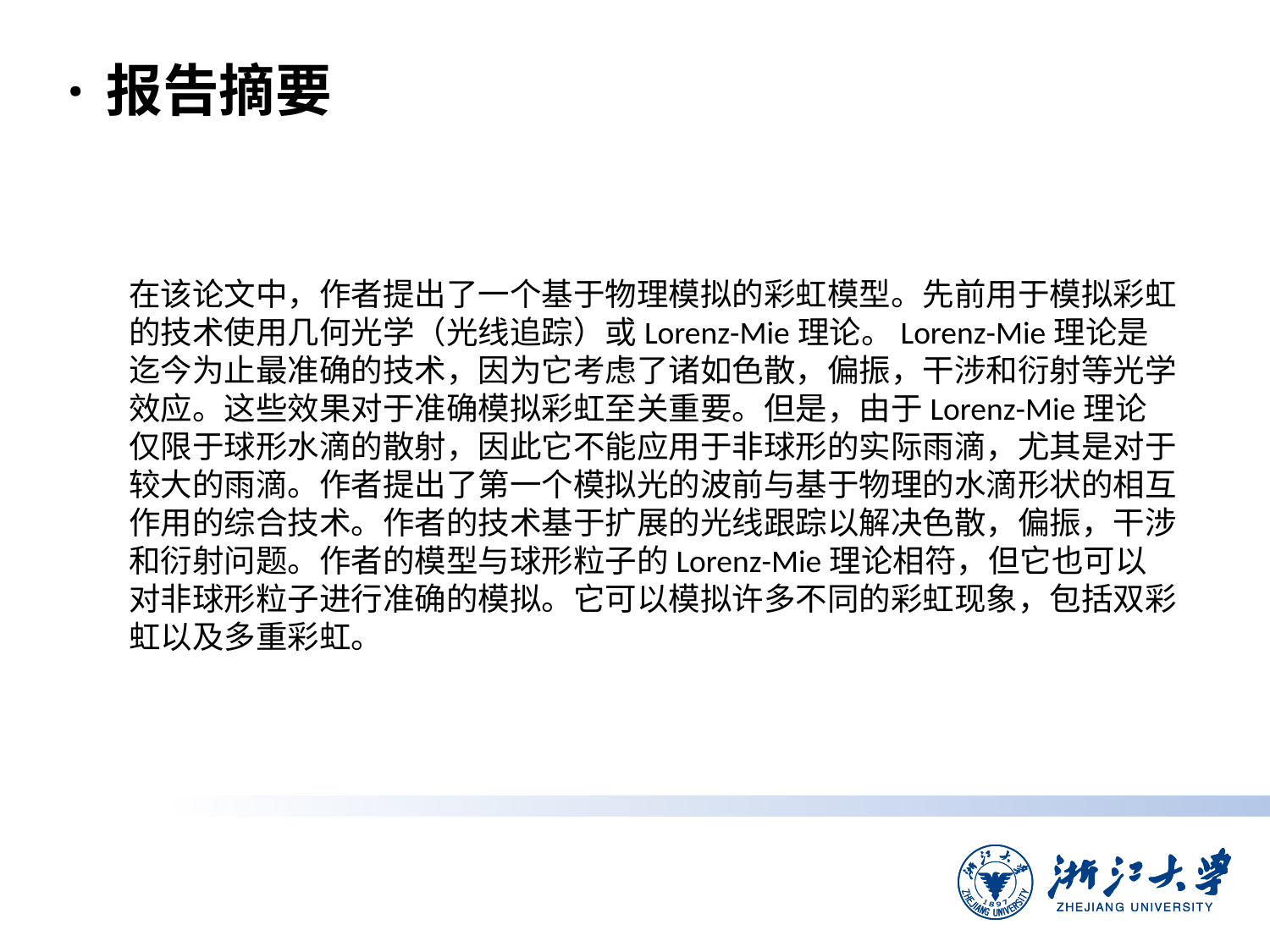

·报告摘要
在该论文中，作者提出了一个基于物理模拟的彩虹模型。先前用于模拟彩虹的技术使用几何光学（光线追踪）或Lorenz-Mie理论。Lorenz-Mie理论是迄今为止最准确的技术，因为它考虑了诸如色散，偏振，干涉和衍射等光学效应。这些效果对于准确模拟彩虹至关重要。但是，由于Lorenz-Mie理论仅限于球形水滴的散射，因此它不能应用于非球形的实际雨滴，尤其是对于较大的雨滴。作者提出了第一个模拟光的波前与基于物理的水滴形状的相互作用的综合技术。作者的技术基于扩展的光线跟踪以解决色散，偏振，干涉和衍射问题。作者的模型与球形粒子的Lorenz-Mie理论相符，但它也可以对非球形粒子进行准确的模拟。它可以模拟许多不同的彩虹现象，包括双彩虹以及多重彩虹。